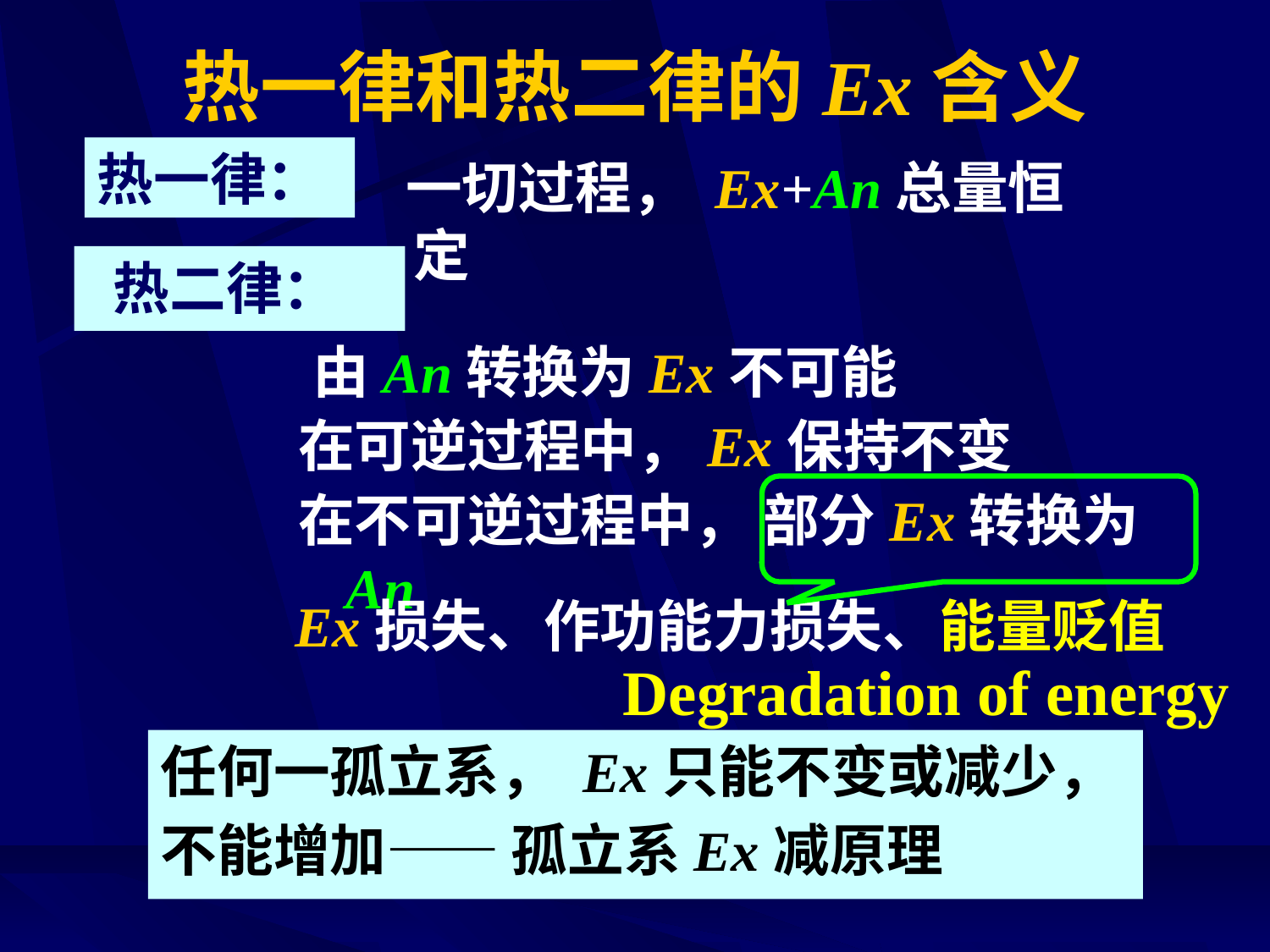

# 热一律和热二律的Ex含义
热一律：
  一切过程， Ex+An总量恒定
 热二律：
由An转换为Ex不可能
在可逆过程中，Ex保持不变

在不可逆过程中， 部分Ex转换为An
  Ex损失、作功能力损失、能量贬值
  Degradation of energy
任何一孤立系， Ex只能不变或减少，
不能增加—— 孤立系Ex减原理